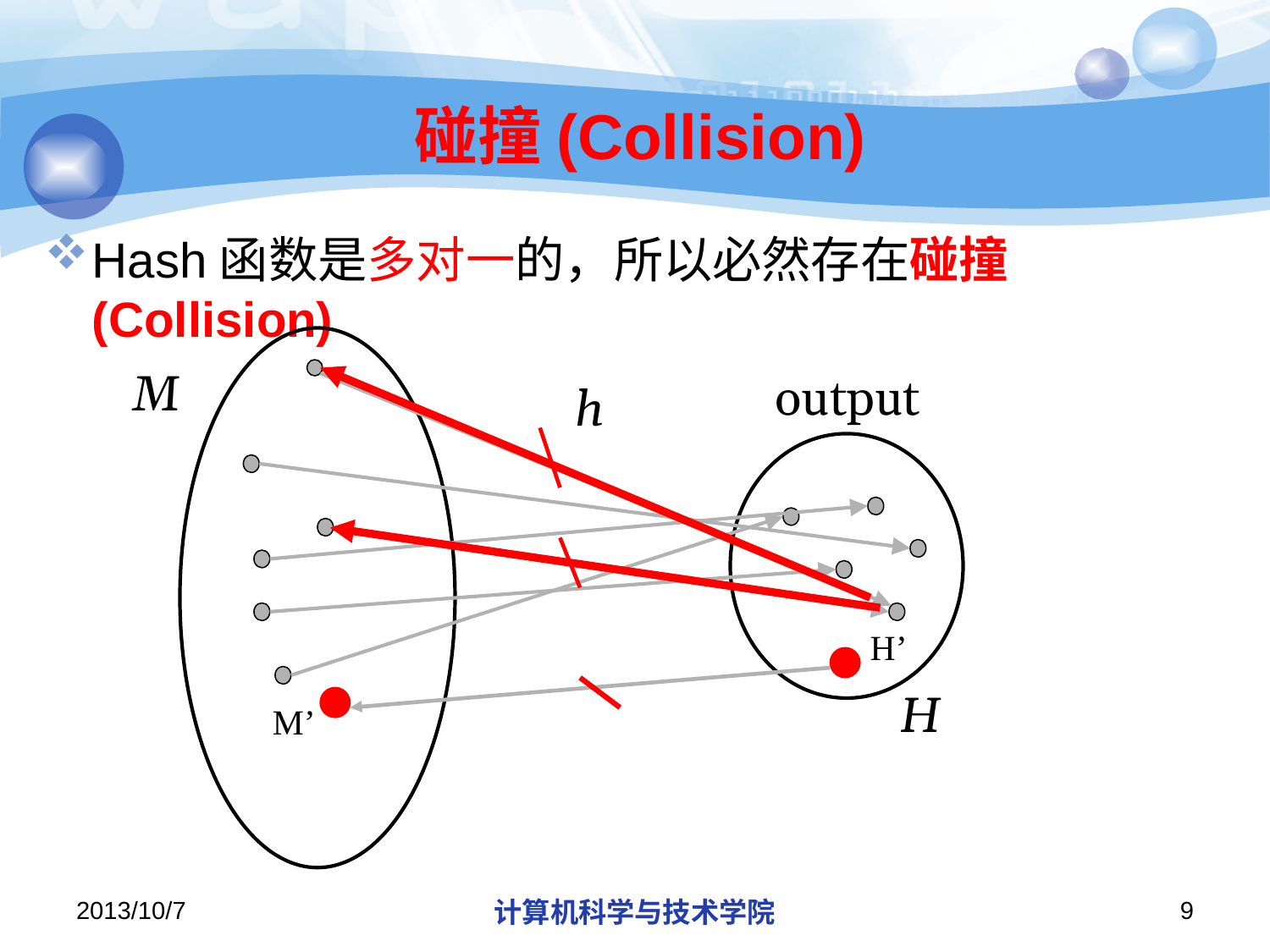

# 碰撞(Collision)
Hash函数是多对一的，所以必然存在碰撞(Collision)

M
output

h

H’

H

M’

2013/10/7
计算机科学与技术学院
9